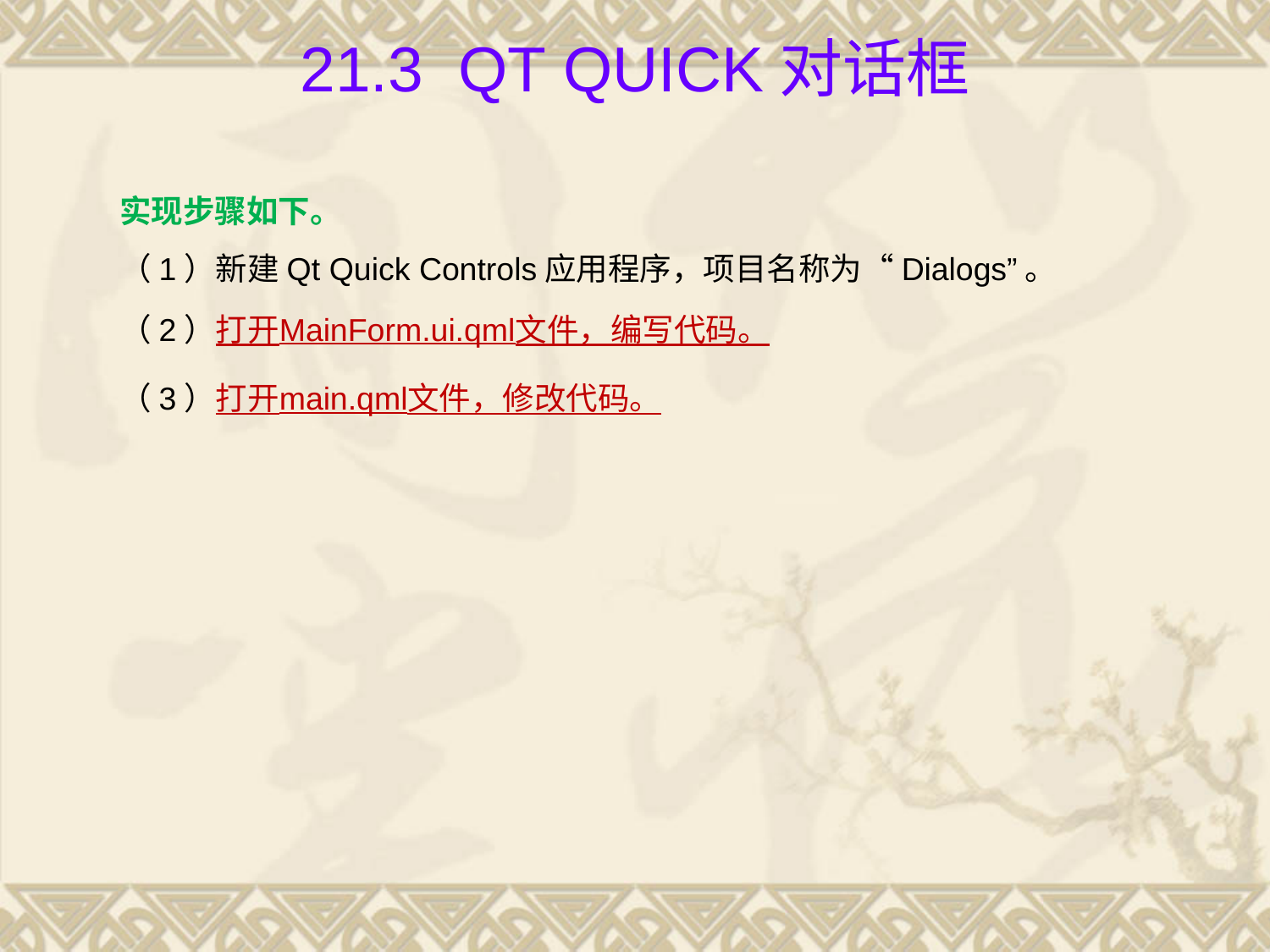

# 21.3  Qt Quick对话框
实现步骤如下。
（1）新建Qt Quick Controls应用程序，项目名称为“Dialogs”。
（2）打开MainForm.ui.qml文件，编写代码。
（3）打开main.qml文件，修改代码。